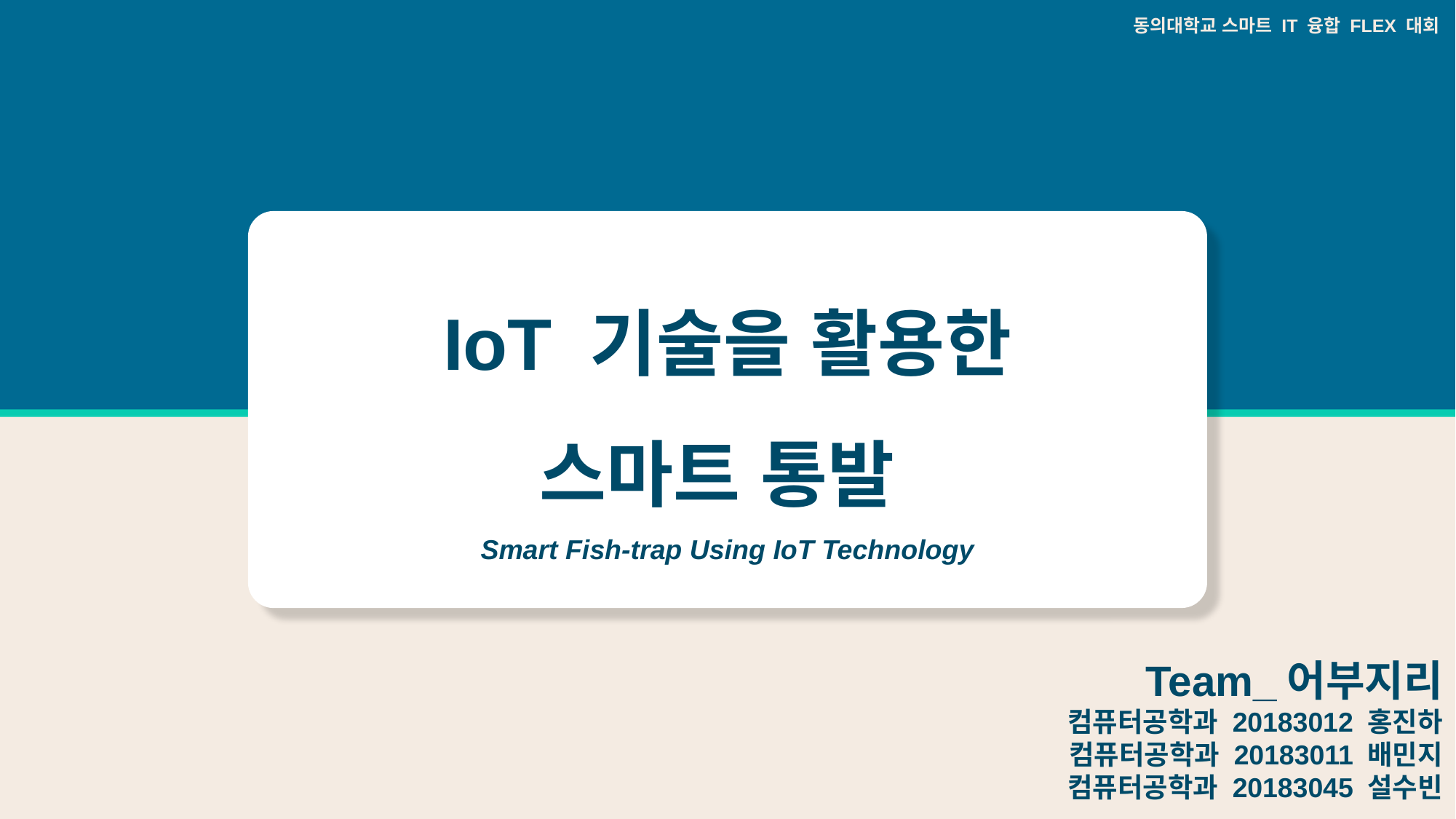

동의대학교 스마트 IT 융합 FLEX 대회
IoT 기술을 활용한
스마트 통발
Smart Fish-trap Using IoT Technology
Team_어부지리
컴퓨터공학과 20183012 홍진하
컴퓨터공학과 20183011 배민지
컴퓨터공학과 20183045 설수빈